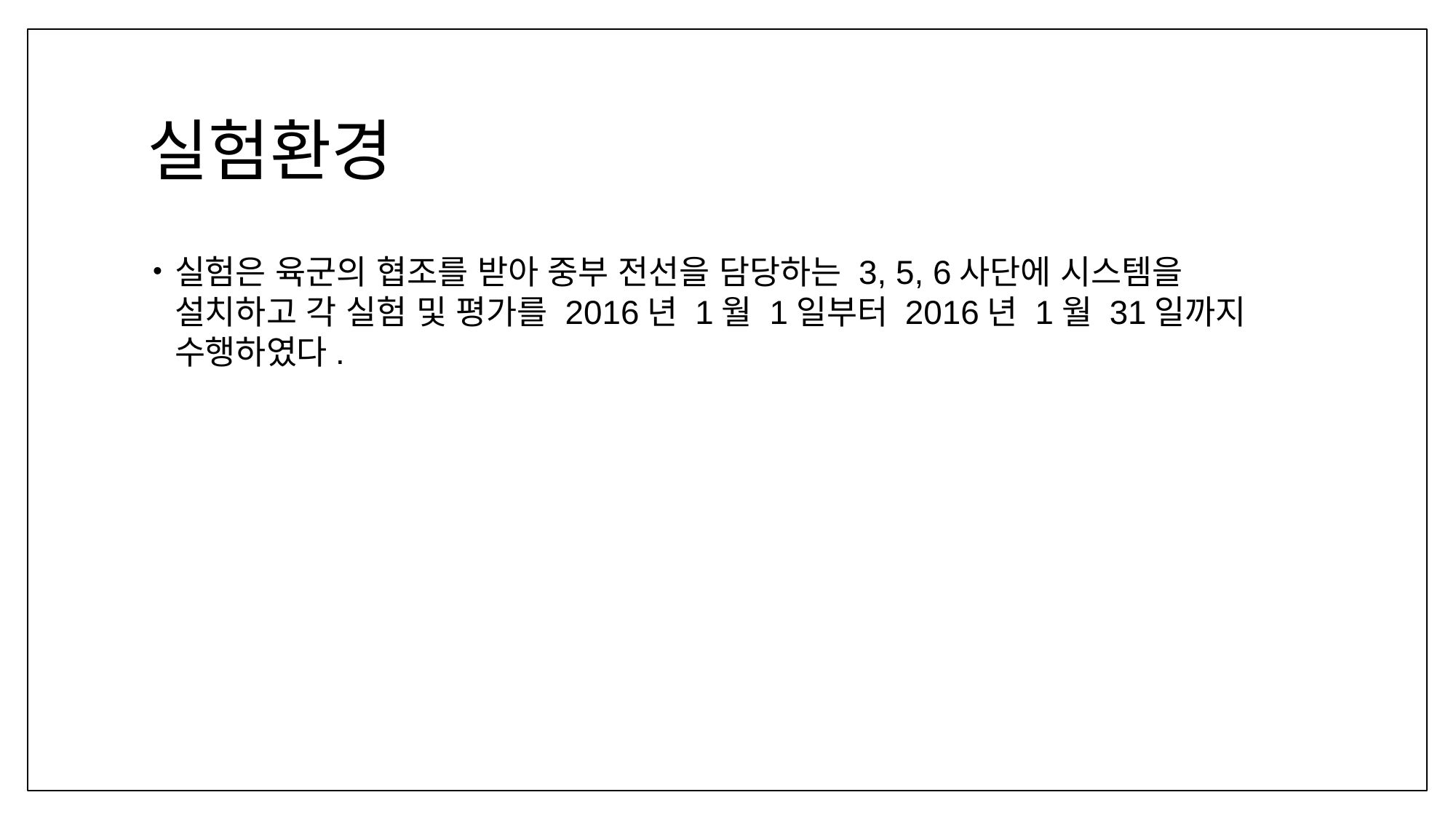

# 실험환경
실험은 육군의 협조를 받아 중부 전선을 담당하는 3, 5, 6사단에 시스템을 설치하고 각 실험 및 평가를 2016년 1월 1일부터 2016년 1월 31일까지 수행하였다.